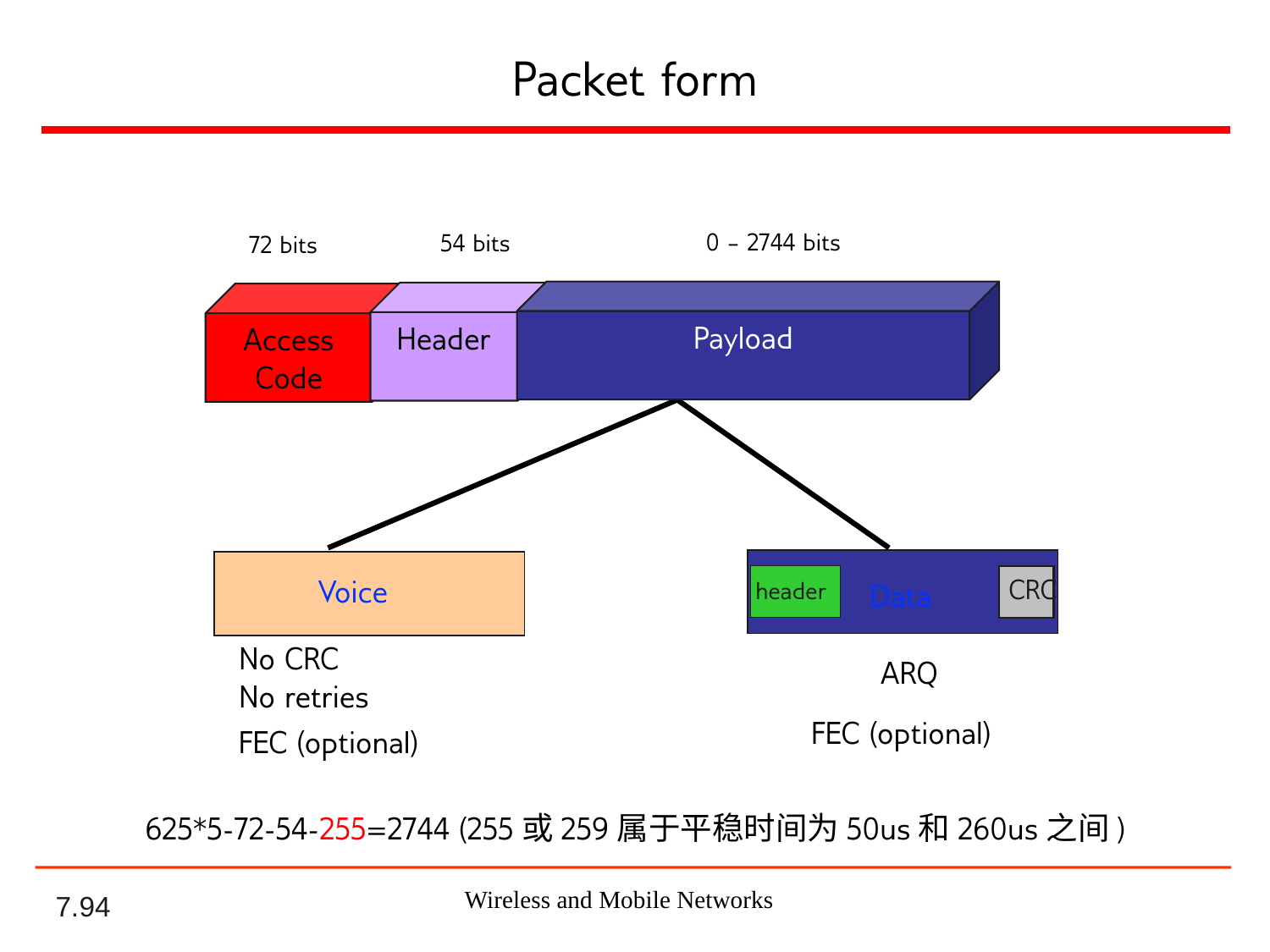

# Packet form
0 – 2744 bits
54 bits
72 bits
Payload

Header

Access Code

Voice
CRC

header
Data
No CRC
No retries
ARQ

FEC (optional)
FEC (optional)
625*5-72-54-255=2744 (255或259属于平稳时间为50us和260us之间)